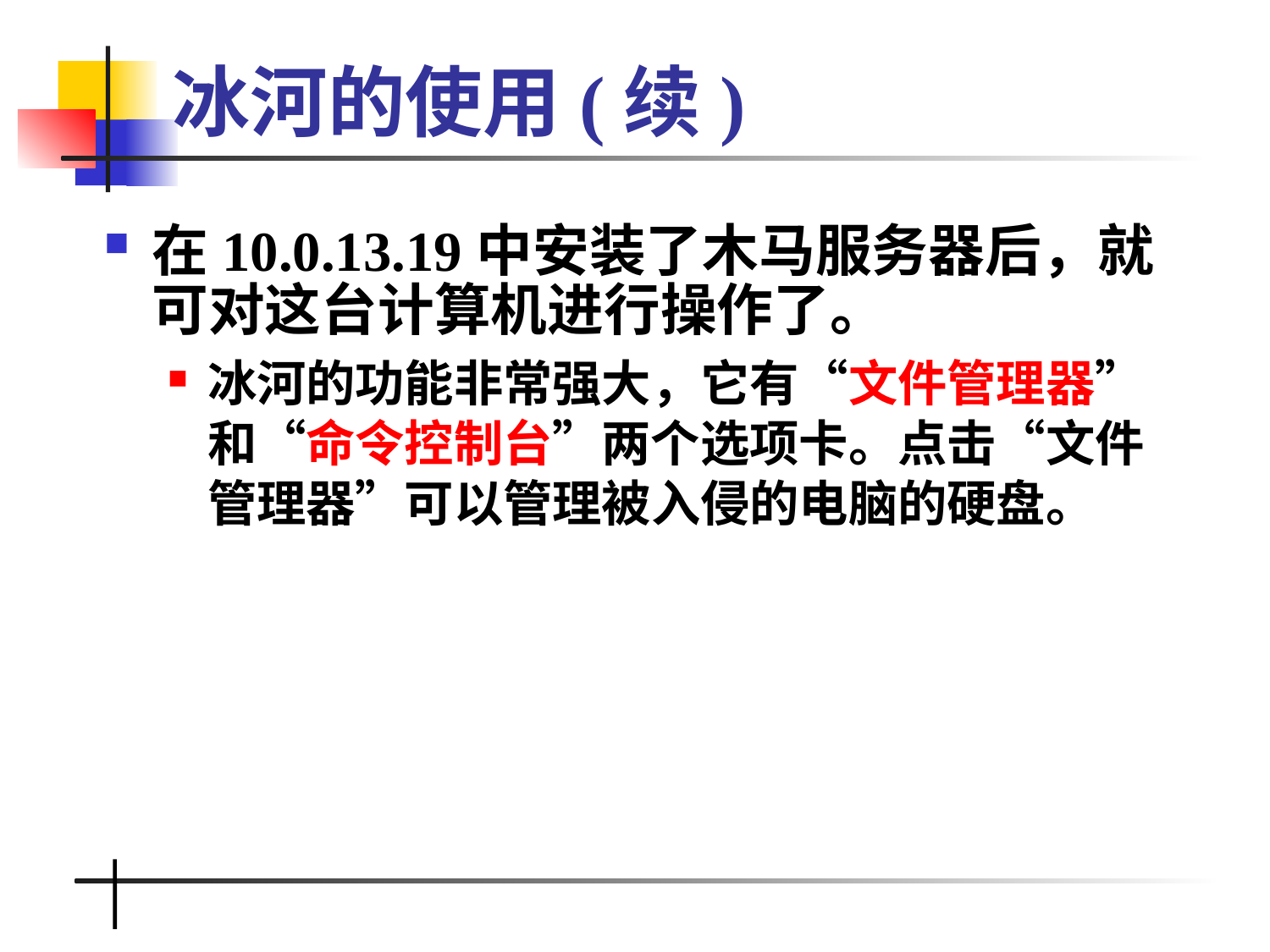

# 冰河的使用(续)
在10.0.13.19中安装了木马服务器后，就可对这台计算机进行操作了。
冰河的功能非常强大，它有“文件管理器”和“命令控制台”两个选项卡。点击“文件管理器”可以管理被入侵的电脑的硬盘。